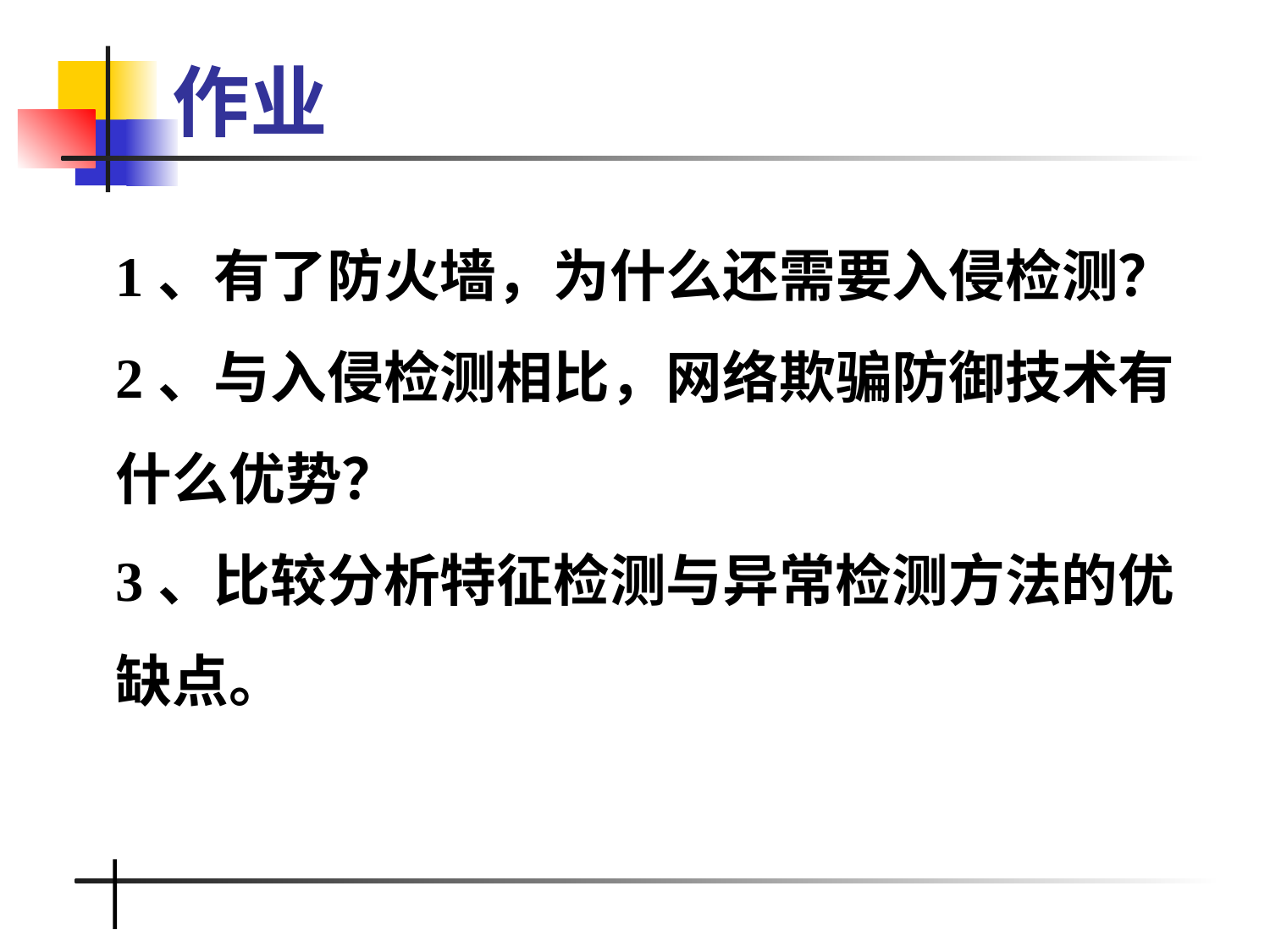

# 作业
1、有了防火墙，为什么还需要入侵检测？
2、与入侵检测相比，网络欺骗防御技术有什么优势？
3、比较分析特征检测与异常检测方法的优缺点。